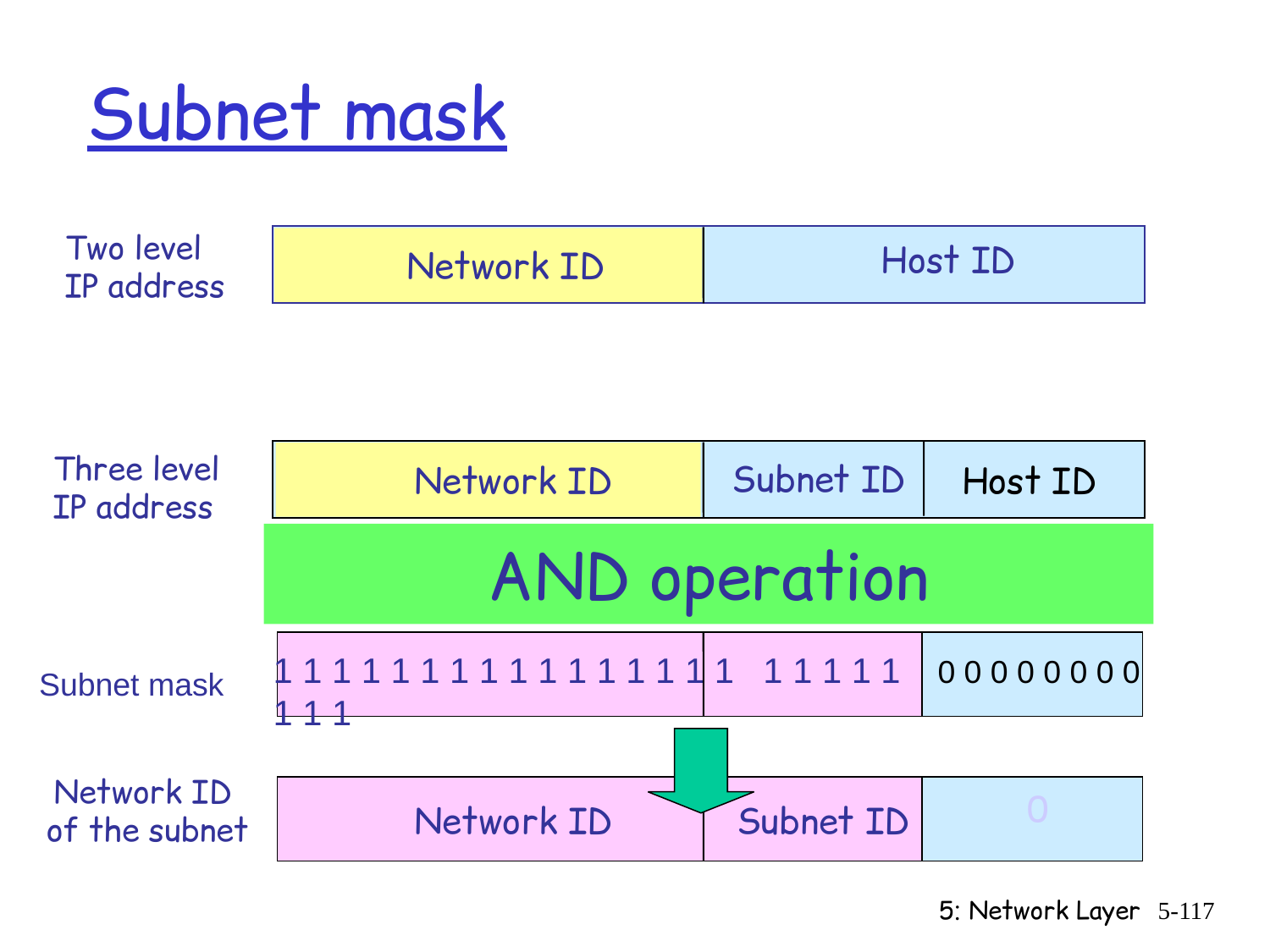

# Subnet mask
Two level
IP address

Host ID
Network ID

Three level
IP address

Subnet ID
Network ID
Host ID
AND operation

主机号
网络号
子网号

1 1 1 1 1 1 1 1 1 1 1 1 1 1 1 1   1 1 1 1 1 1 1 1
0 0 0 0 0 0 0 0
Subnet mask

Network ID
of the subnet

0
Network ID
Subnet ID
5: Network Layer
5-117